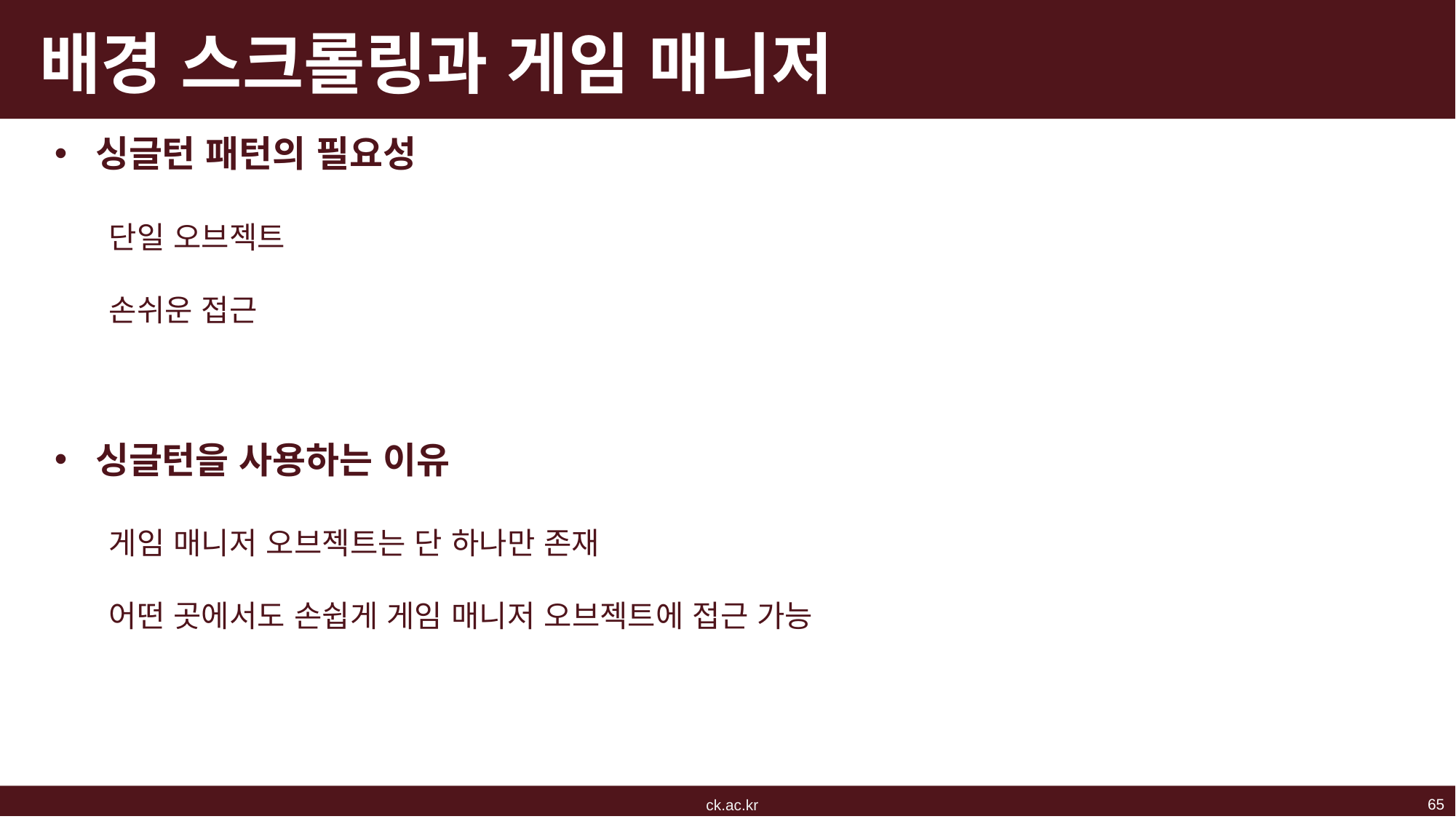

# 배경 스크롤링과 게임 매니저
싱글턴 패턴의 필요성

단일 오브젝트

손쉬운 접근

싱글턴을 사용하는 이유

게임 매니저 오브젝트는 단 하나만 존재

어떤 곳에서도 손쉽게 게임 매니저 오브젝트에 접근 가능
65
ck.ac.kr